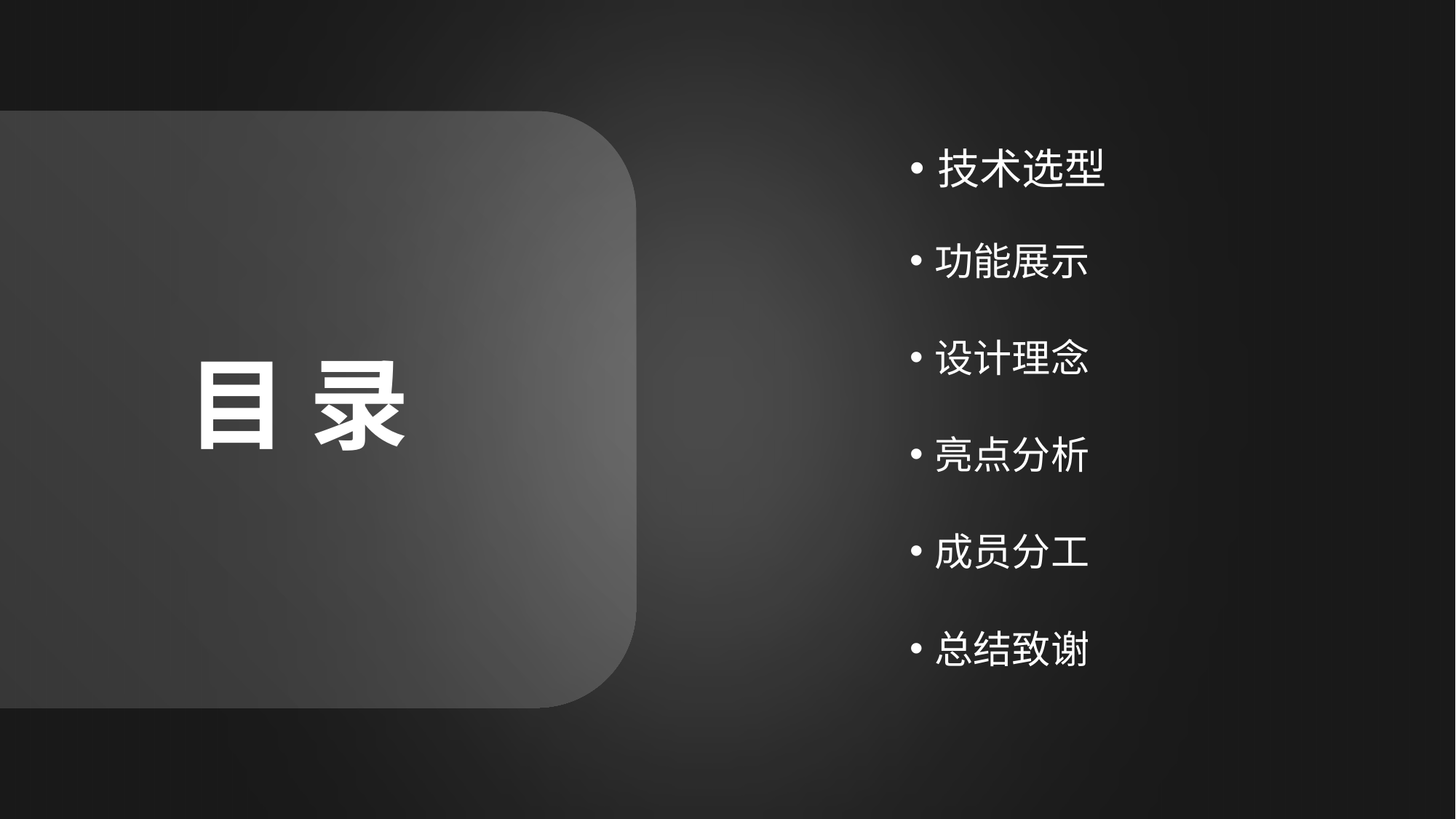

技术选型
功能展示
1
设计理念
# 目 录
亮点分析
成员分工
总结致谢